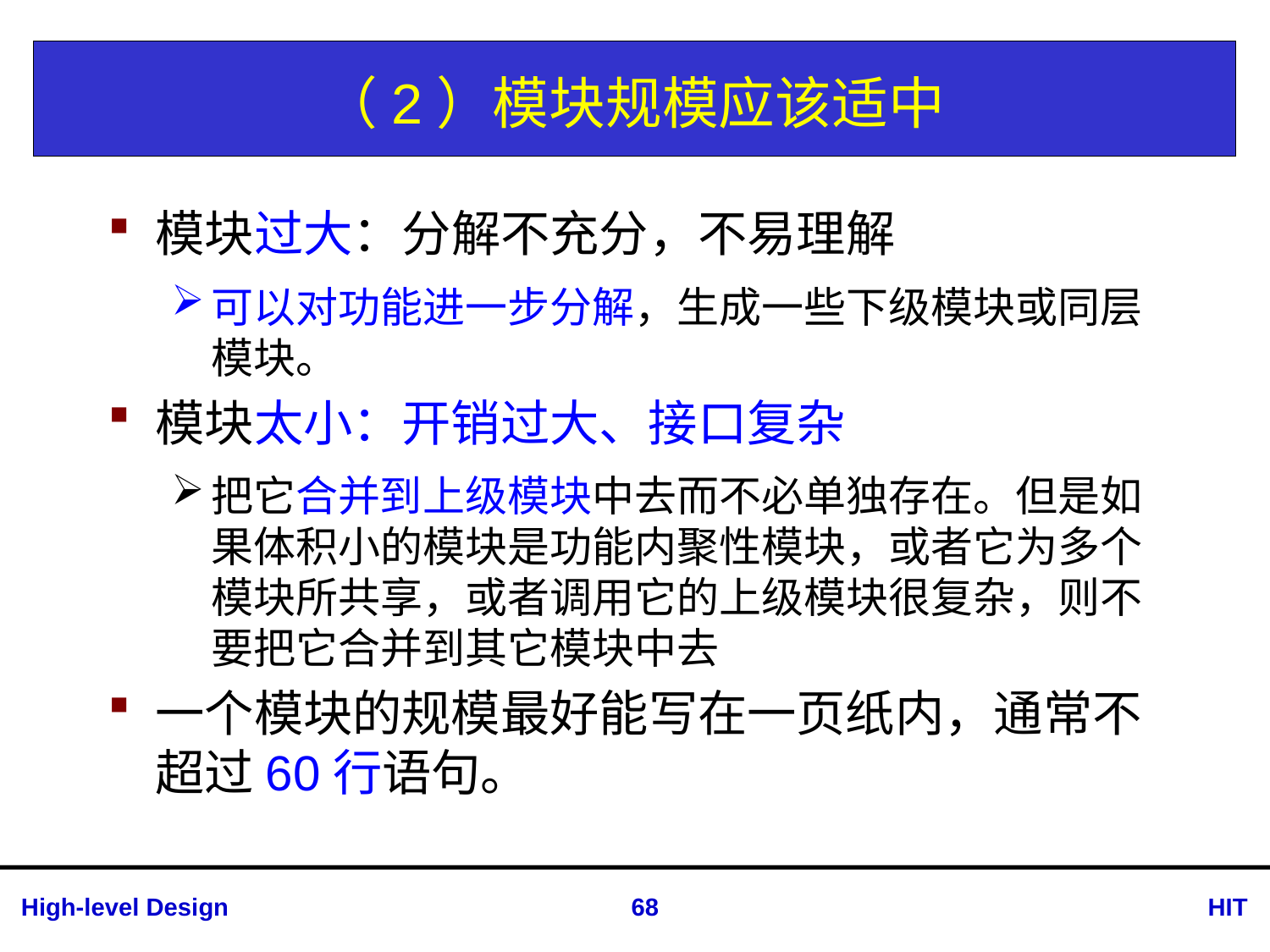

# （2）模块规模应该适中
模块过大：分解不充分，不易理解
可以对功能进一步分解，生成一些下级模块或同层模块。
模块太小：开销过大、接口复杂
把它合并到上级模块中去而不必单独存在。但是如果体积小的模块是功能内聚性模块，或者它为多个模块所共享，或者调用它的上级模块很复杂，则不要把它合并到其它模块中去
一个模块的规模最好能写在一页纸内，通常不超过60行语句。